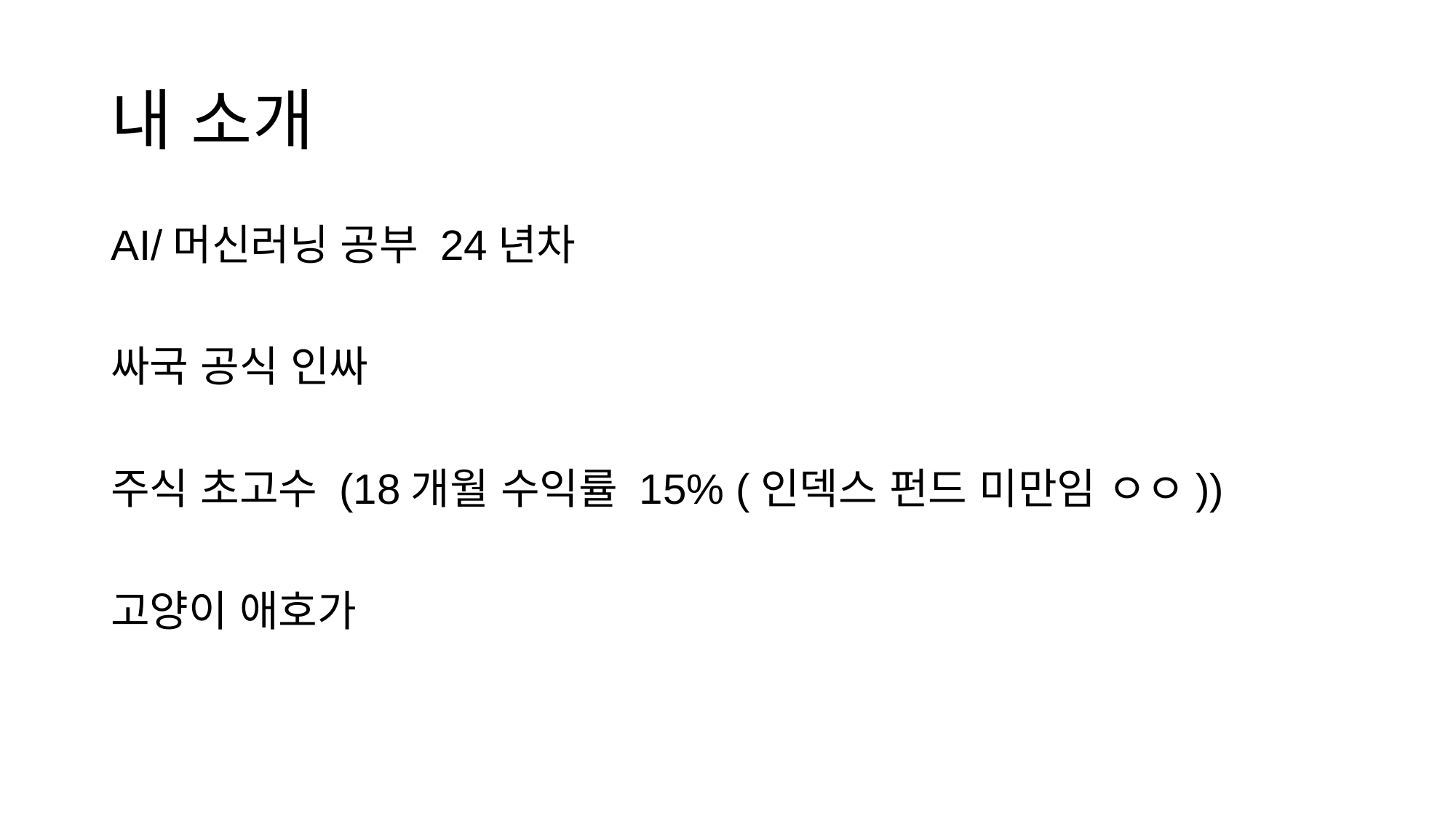

# 내 소개
AI/머신러닝 공부 24년차

싸국 공식 인싸

주식 초고수 (18개월 수익률 15% (인덱스 펀드 미만임 ㅇㅇ))

고양이 애호가